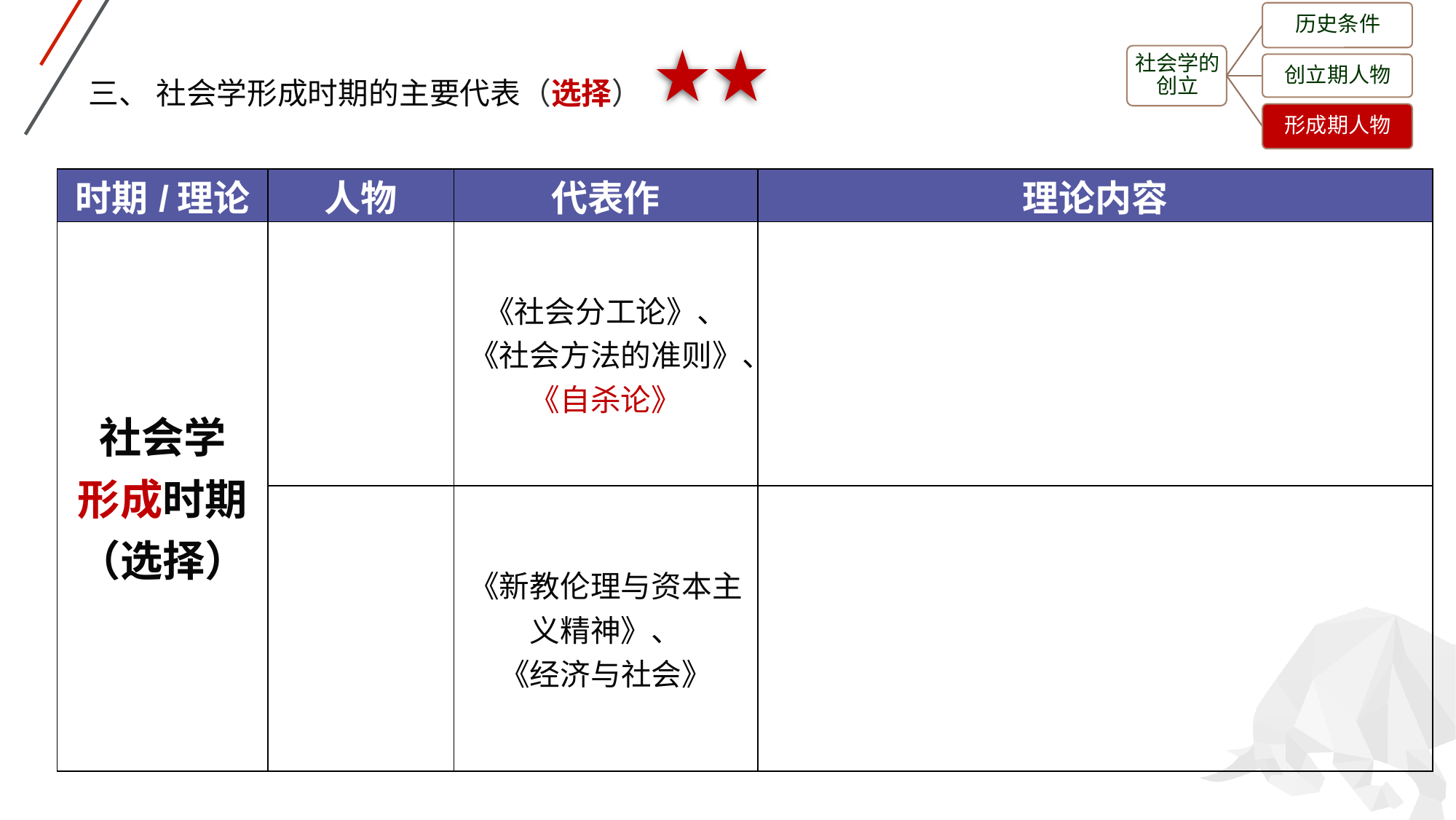

社会学的创立

历史条件

创立期人物

形成期人物
三、 社会学形成时期的主要代表（选择）

| 时期/理论 | 人物 | 代表作 | 理论内容 |
| --- | --- | --- | --- |
| 社会学 形成时期 （选择） |  | 《社会分工论》、《社会方法的准则》、《自杀论》 |  |
|  |  | 《新教伦理与资本主义精神》、 《经济与社会》 |  |